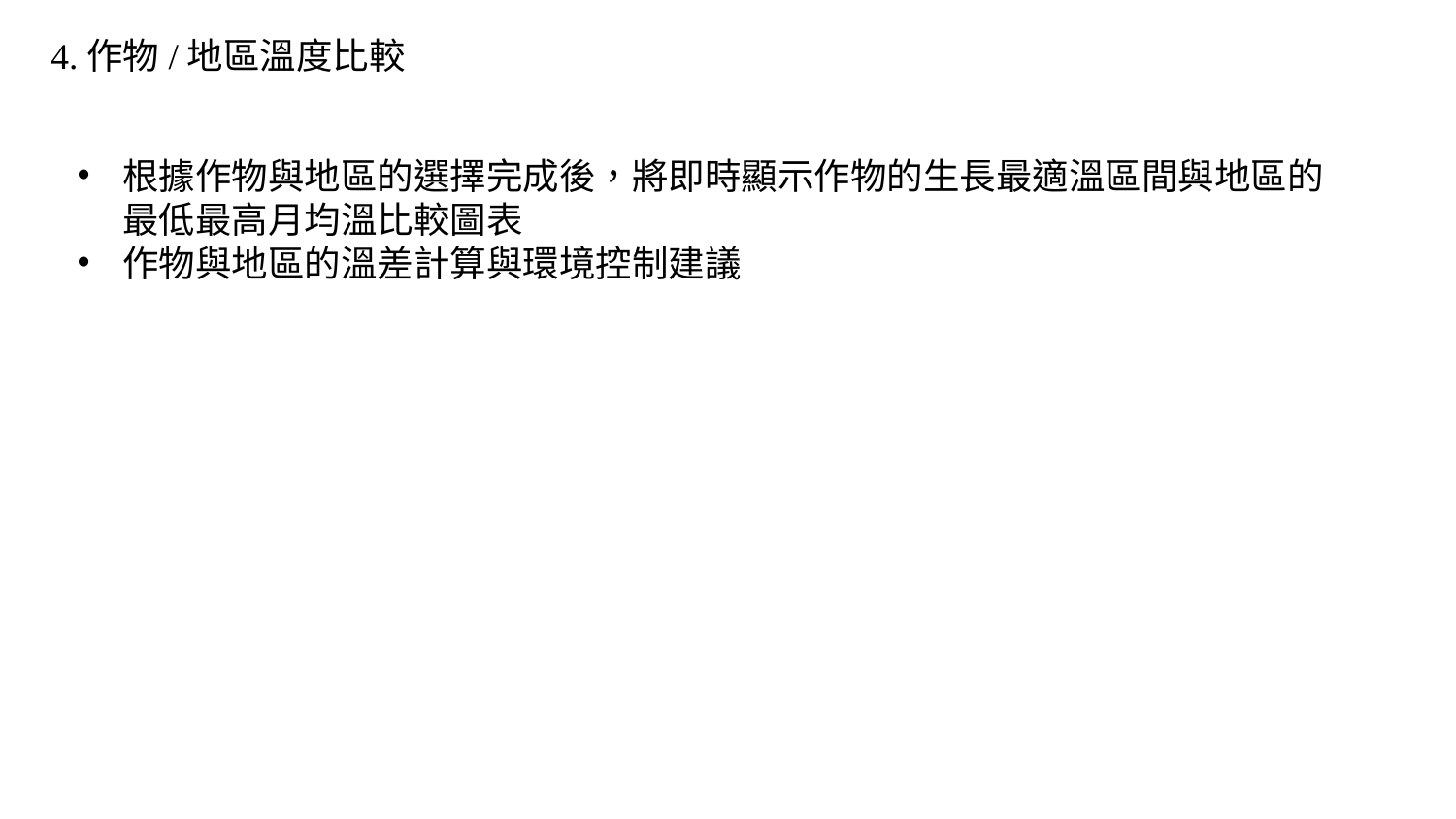

4.作物/地區溫度比較
根據作物與地區的選擇完成後，將即時顯示作物的生長最適溫區間與地區的最低最高月均溫比較圖表
作物與地區的溫差計算與環境控制建議